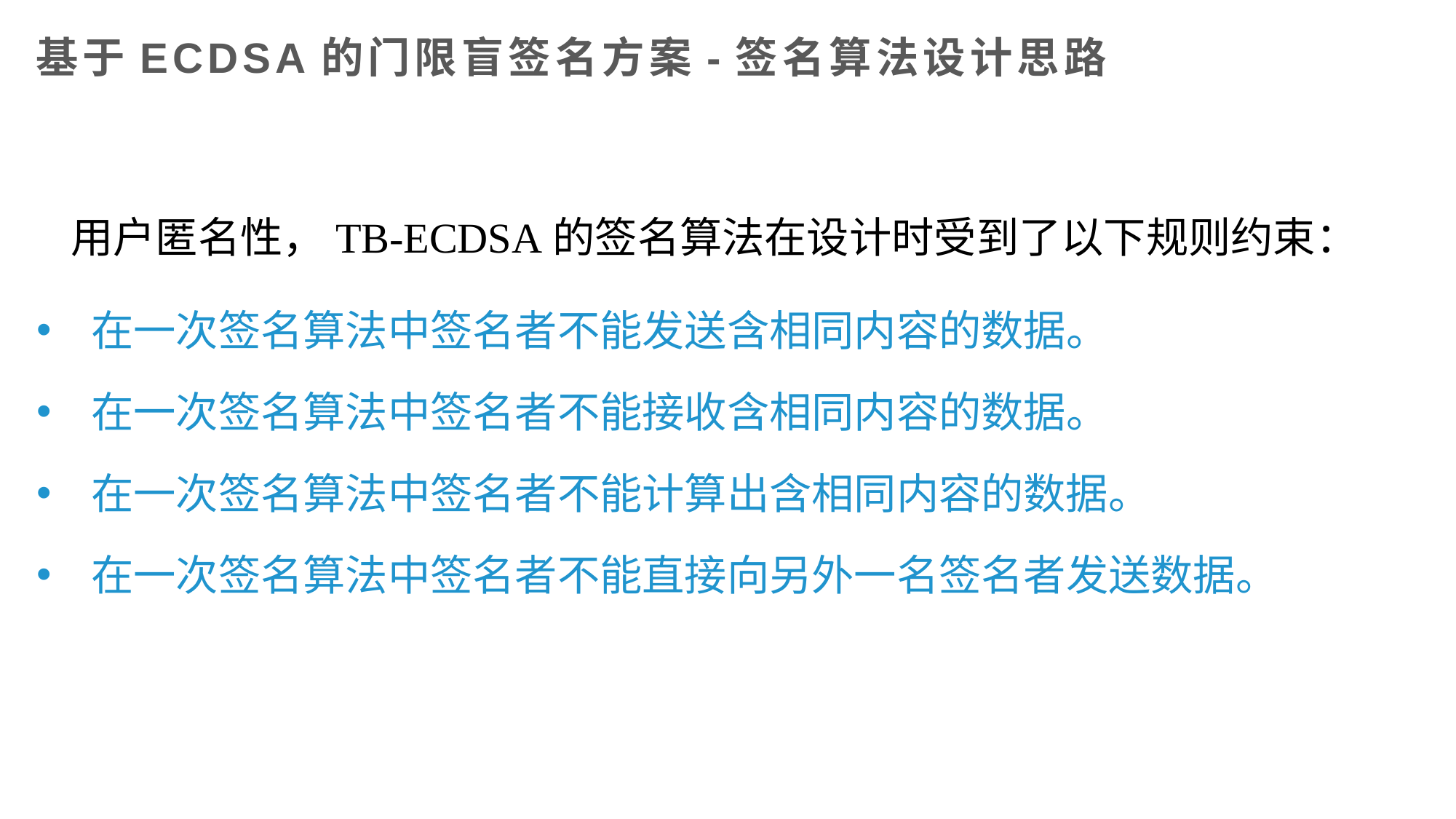

# 基于ECDSA的门限盲签名方案-签名算法设计思路
用户匿名性，TB-ECDSA的签名算法在设计时受到了以下规则约束：
在一次签名算法中签名者不能发送含相同内容的数据。
在一次签名算法中签名者不能接收含相同内容的数据。
在一次签名算法中签名者不能计算出含相同内容的数据。
在一次签名算法中签名者不能直接向另外一名签名者发送数据。